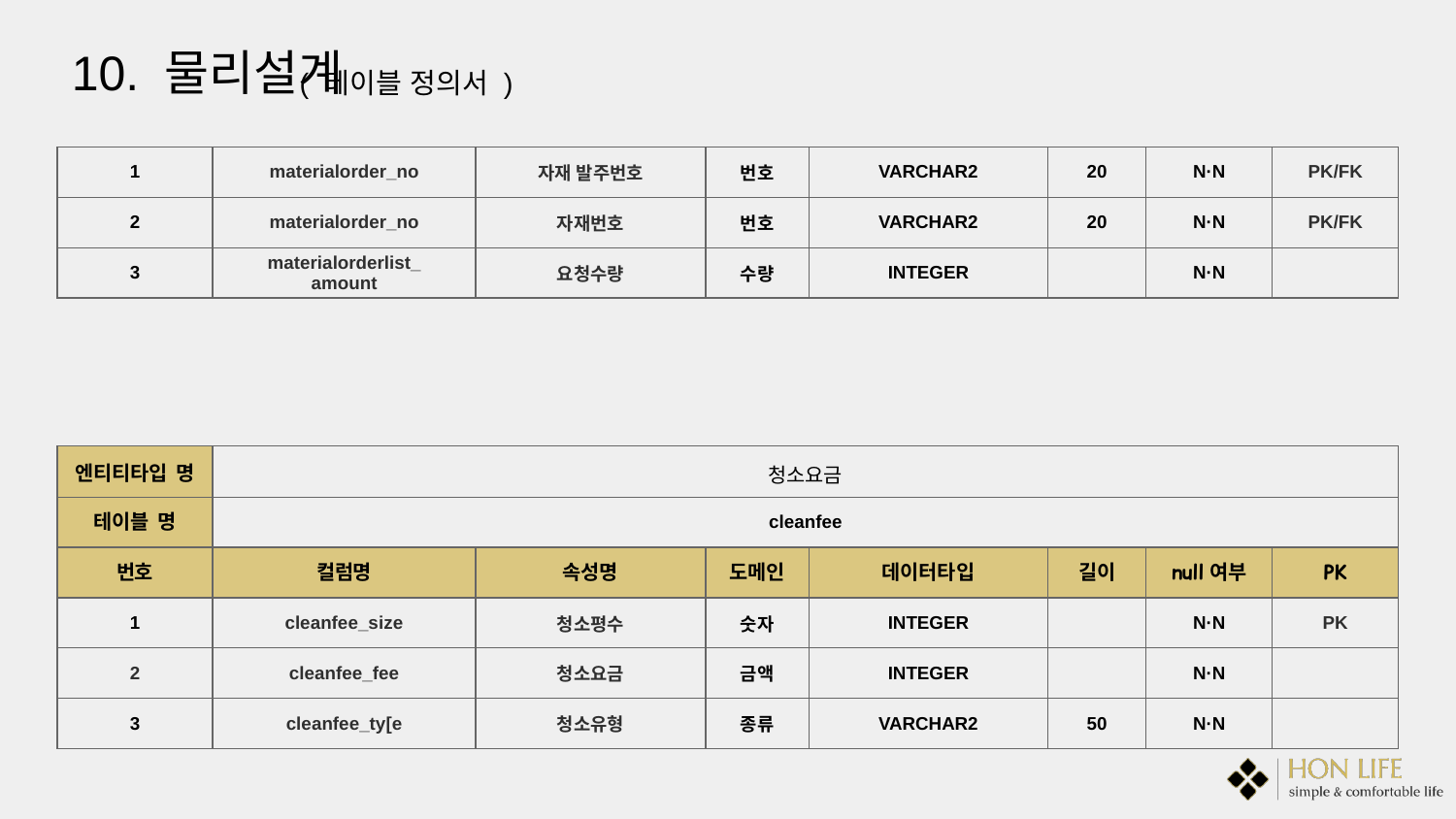

10. 물리설계
( 테이블 정의서 )

| 1 | materialorder\_no | 자재 발주번호 | 번호 | VARCHAR2 | 20 | N·N | PK/FK |
| --- | --- | --- | --- | --- | --- | --- | --- |
| 2 | materialorder\_no | 자재번호 | 번호 | VARCHAR2 | 20 | N·N | PK/FK |
| 3 | materialorderlist\_ amount | 요청수량 | 수량 | INTEGER |  | N·N |  |
| 엔티티타입 명 | 청소요금 |  |  |  |  |  |  |
| --- | --- | --- | --- | --- | --- | --- | --- |
| 테이블 명 | cleanfee |  |  |  |  |  |  |
| 번호 | 컬럼명 | 속성명 | 도메인 | 데이터타입 | 길이 | null여부 | PK |
| 1 | cleanfee\_size | 청소평수 | 숫자 | INTEGER |  | N·N | PK |
| 2 | cleanfee\_fee | 청소요금 | 금액 | INTEGER |  | N·N |  |
| 3 | cleanfee\_ty[e | 청소유형 | 종류 | VARCHAR2 | 50 | N·N |  |